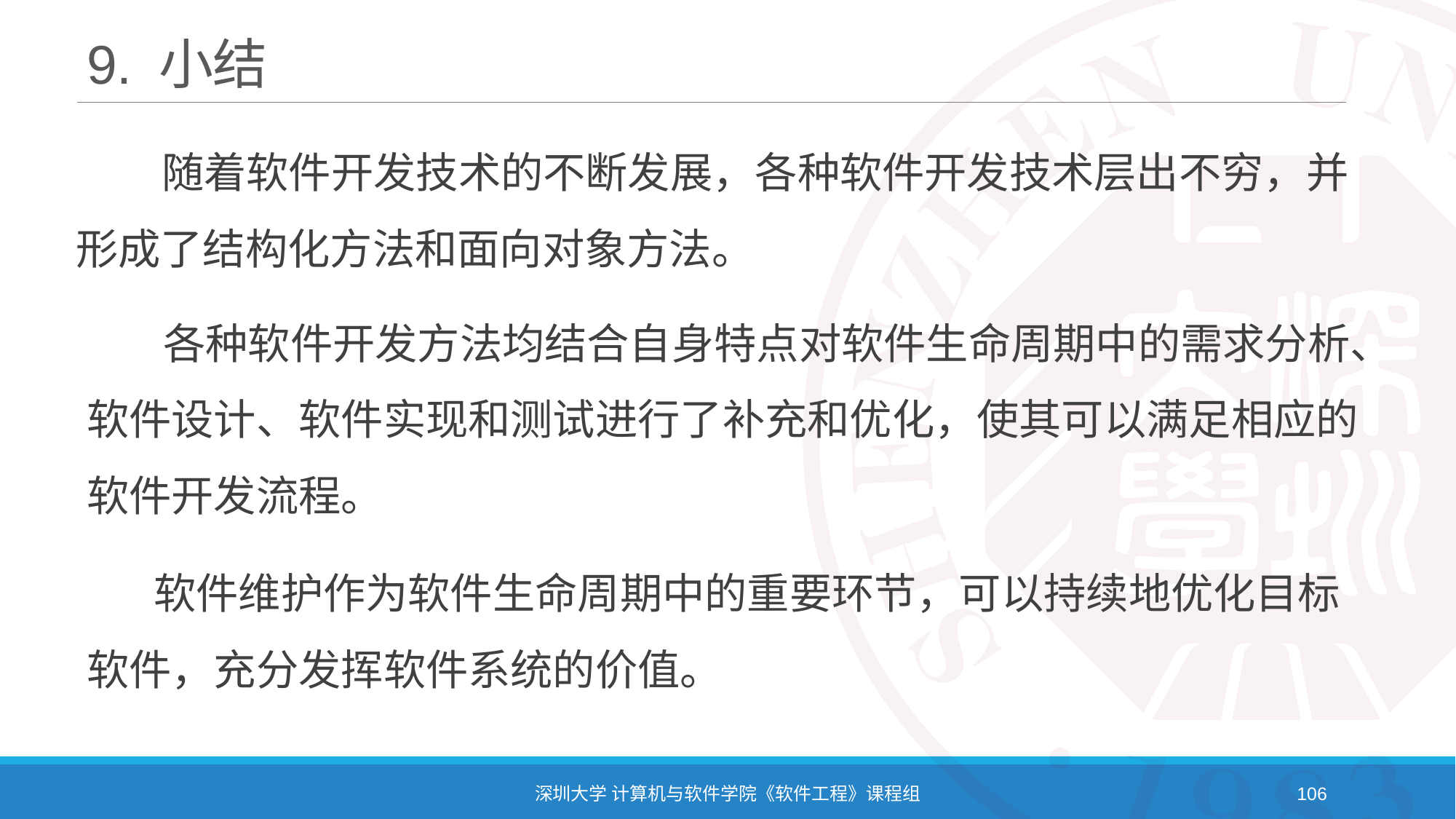

# 9. 小结
        随着软件开发技术的不断发展，各种软件开发技术层出不穷，并形成了结构化方法和面向对象方法。
       各种软件开发方法均结合自身特点对软件生命周期中的需求分析、软件设计、软件实现和测试进行了补充和优化，使其可以满足相应的软件开发流程。
      软件维护作为软件生命周期中的重要环节，可以持续地优化目标软件，充分发挥软件系统的价值。
深圳大学 计算机与软件学院《软件工程》课程组
106